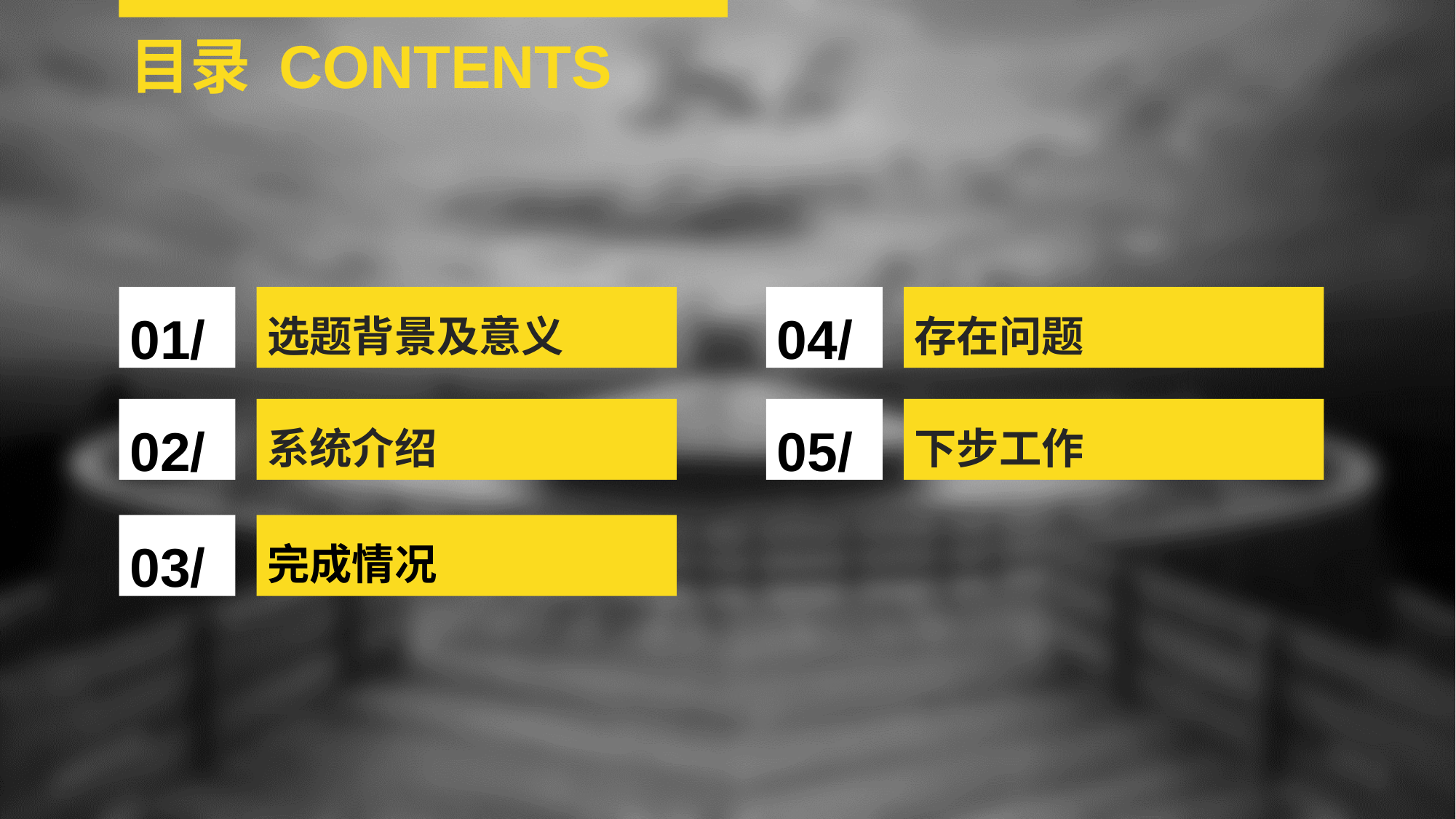

目录 CONTENTS
01/
选题背景及意义
04/
存在问题
02/
系统介绍
05/
下步工作
03/
完成情况